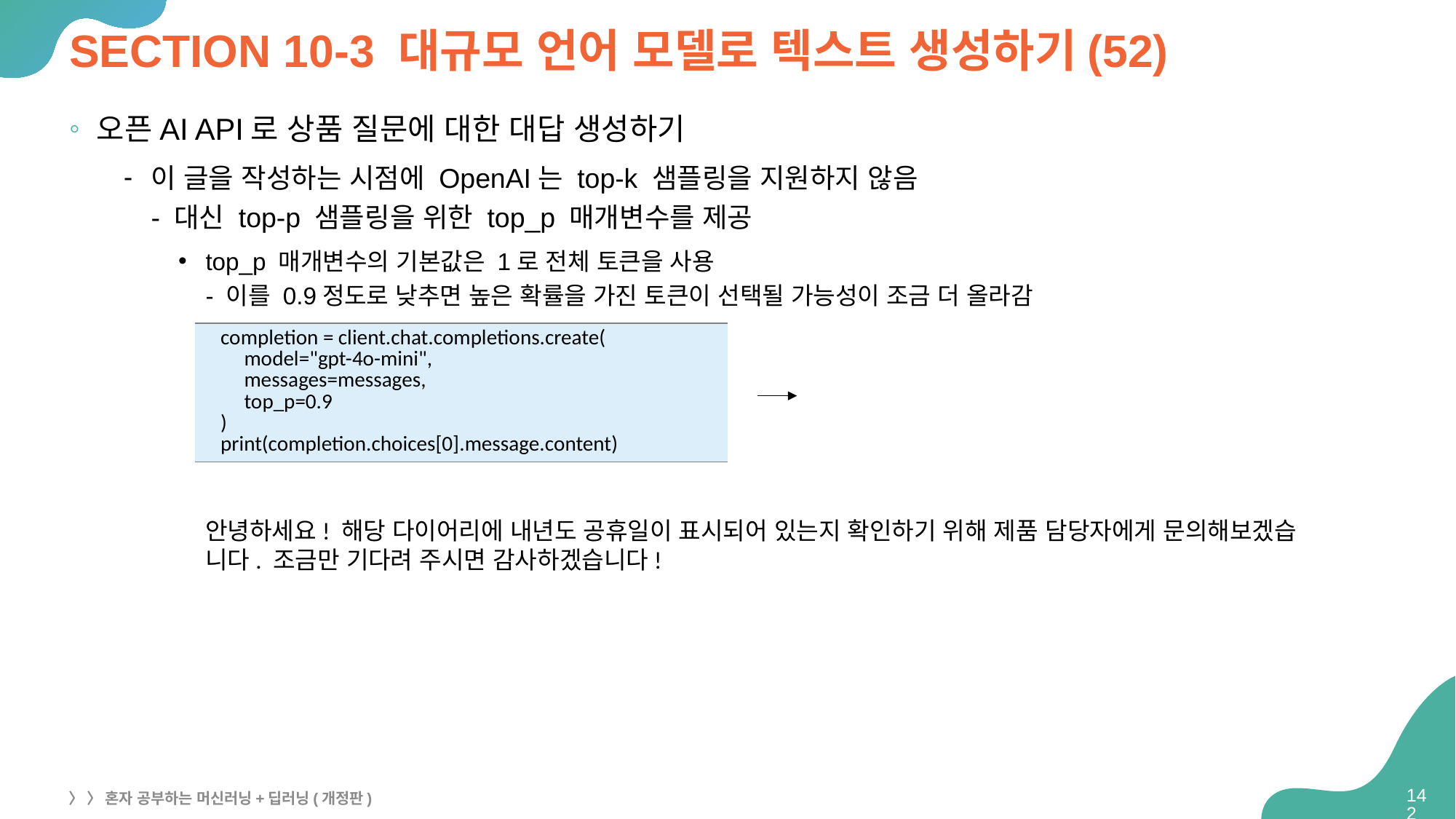

# SECTION 10-3 대규모 언어 모델로 텍스트 생성하기(52)
오픈AI API로 상품 질문에 대한 대답 생성하기
이 글을 작성하는 시점에 OpenAI는 top-k 샘플링을 지원하지 않음
- 대신 top-p 샘플링을 위한 top_p 매개변수를 제공
top_p 매개변수의 기본값은 1로 전체 토큰을 사용
- 이를 0.9정도로 낮추면 높은 확률을 가진 토큰이 선택될 가능성이 조금 더 올라감
| completion = client.chat.completions.create( model="gpt-4o-mini", messages=messages, top\_p=0.9 ) print(completion.choices[0].message.content) |
| --- |
안녕하세요! 해당 다이어리에 내년도 공휴일이 표시되어 있는지 확인하기 위해 제품 담당자에게 문의해보겠습
니다. 조금만 기다려 주시면 감사하겠습니다!
142
〉 〉 혼자 공부하는 머신러닝+딥러닝(개정판)